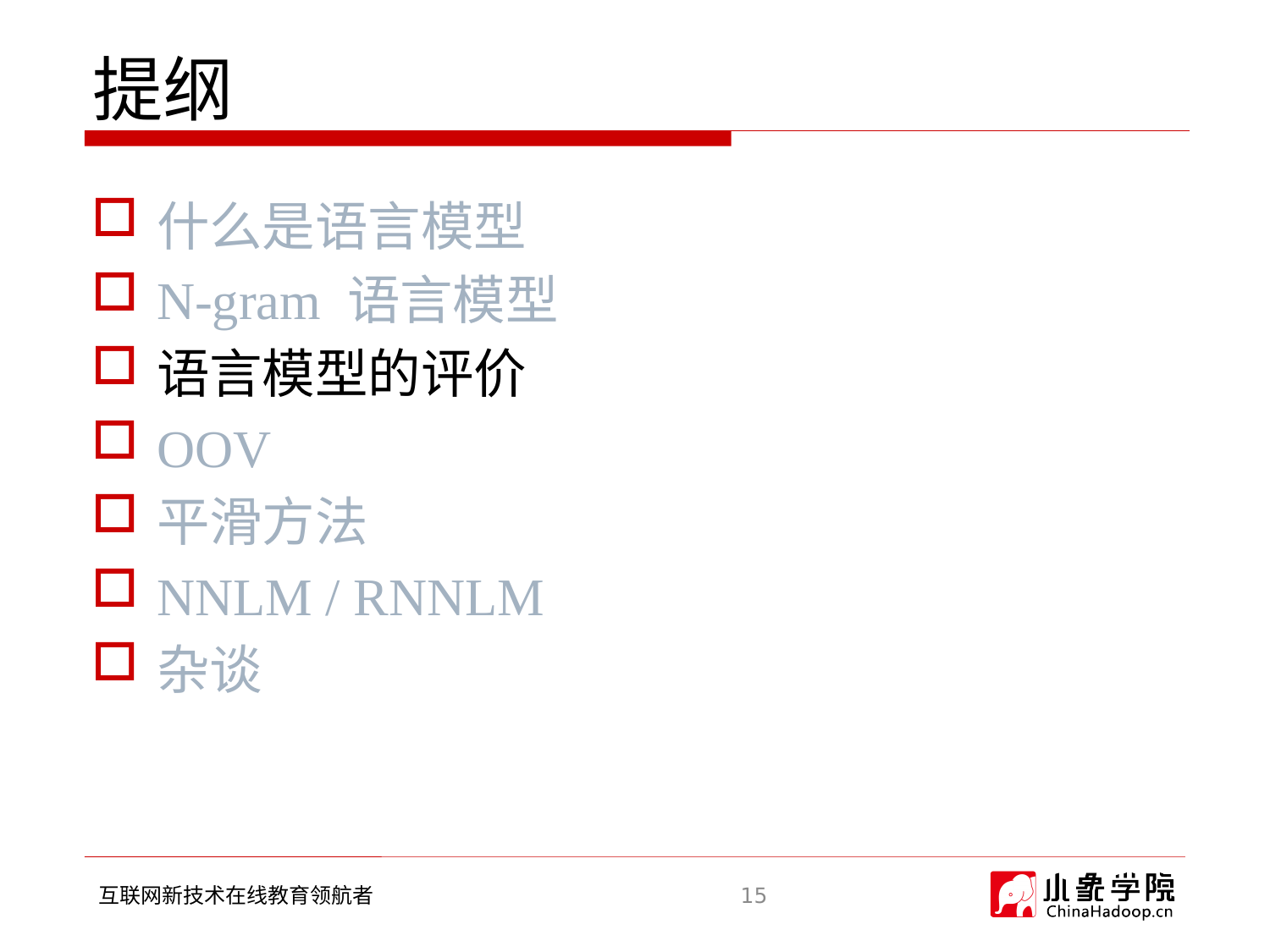

# 提纲
什么是语言模型
N-gram 语言模型
语言模型的评价
OOV
平滑方法
NNLM / RNNLM
杂谈
15